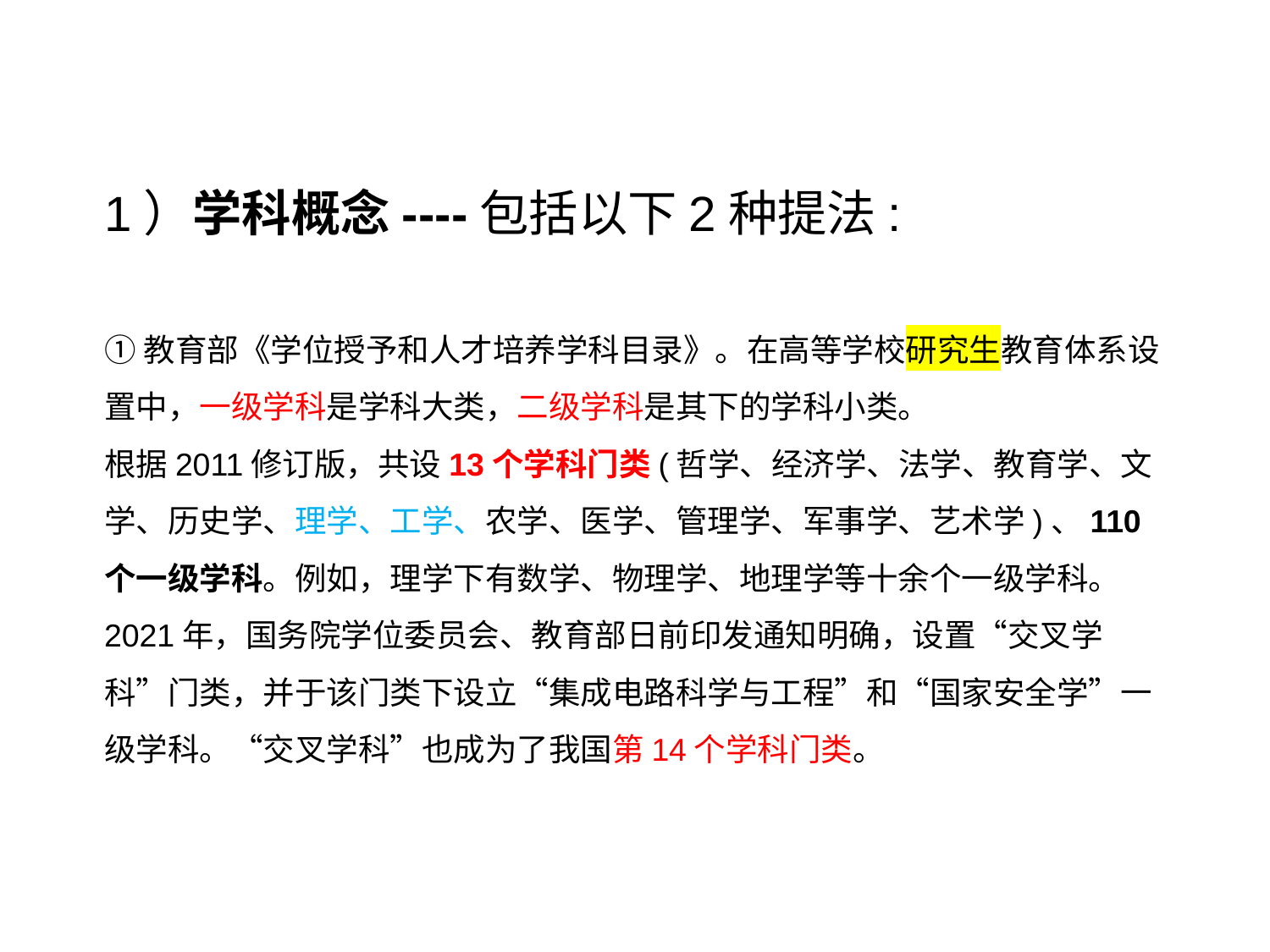

1）学科概念----包括以下2种提法:

①教育部《学位授予和人才培养学科目录》。在高等学校研究生教育体系设置中，一级学科是学科大类，二级学科是其下的学科小类。
根据2011修订版，共设13个学科门类(哲学、经济学、法学、教育学、文学、历史学、理学、工学、农学、医学、管理学、军事学、艺术学)、110个一级学科。例如，理学下有数学、物理学、地理学等十余个一级学科。
2021年，国务院学位委员会、教育部日前印发通知明确，设置“交叉学科”门类，并于该门类下设立“集成电路科学与工程”和“国家安全学”一级学科。“交叉学科”也成为了我国第14个学科门类。